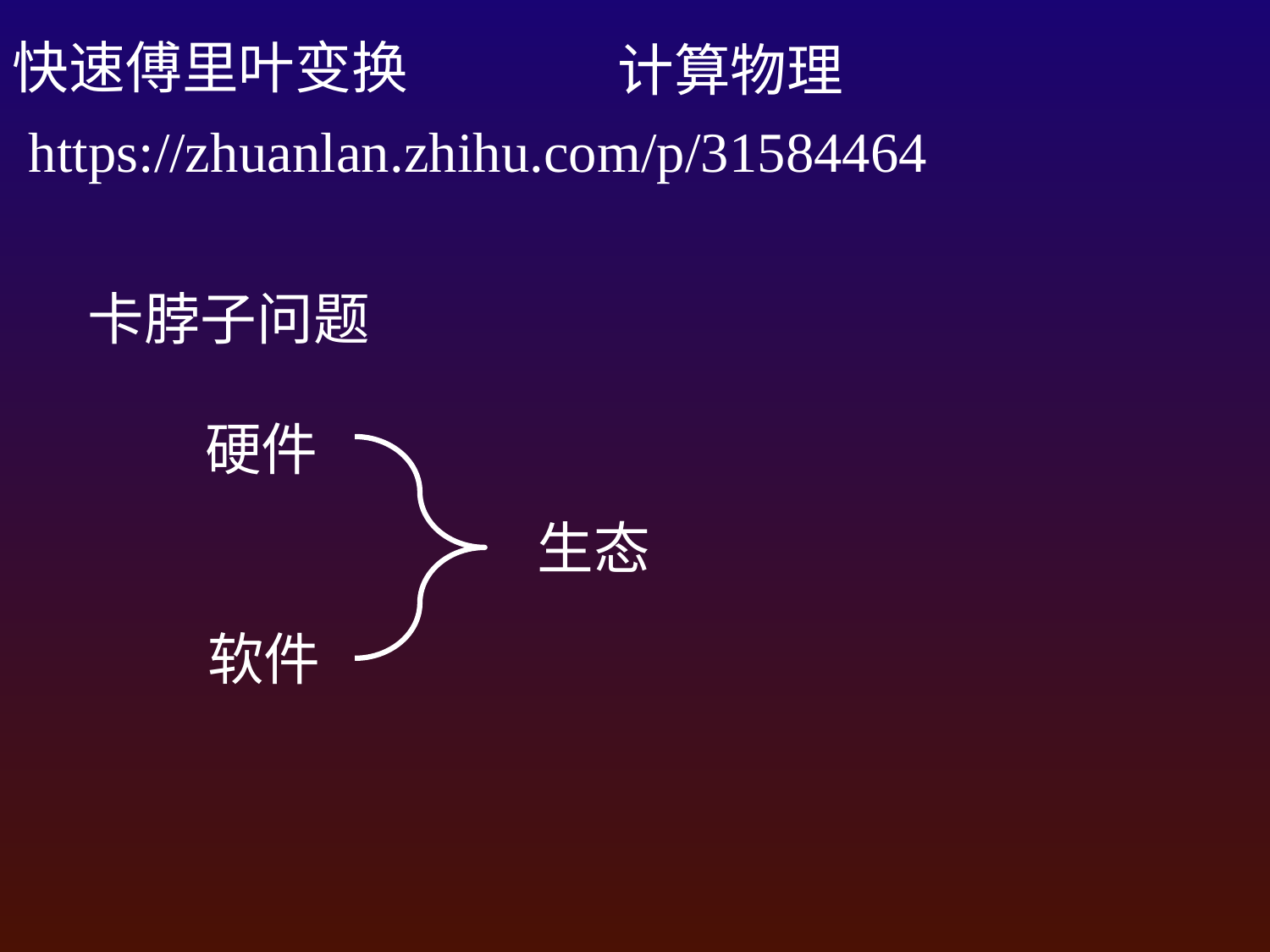

快速傅里叶变换
计算物理
https://zhuanlan.zhihu.com/p/31584464
卡脖子问题
硬件

生态
软件